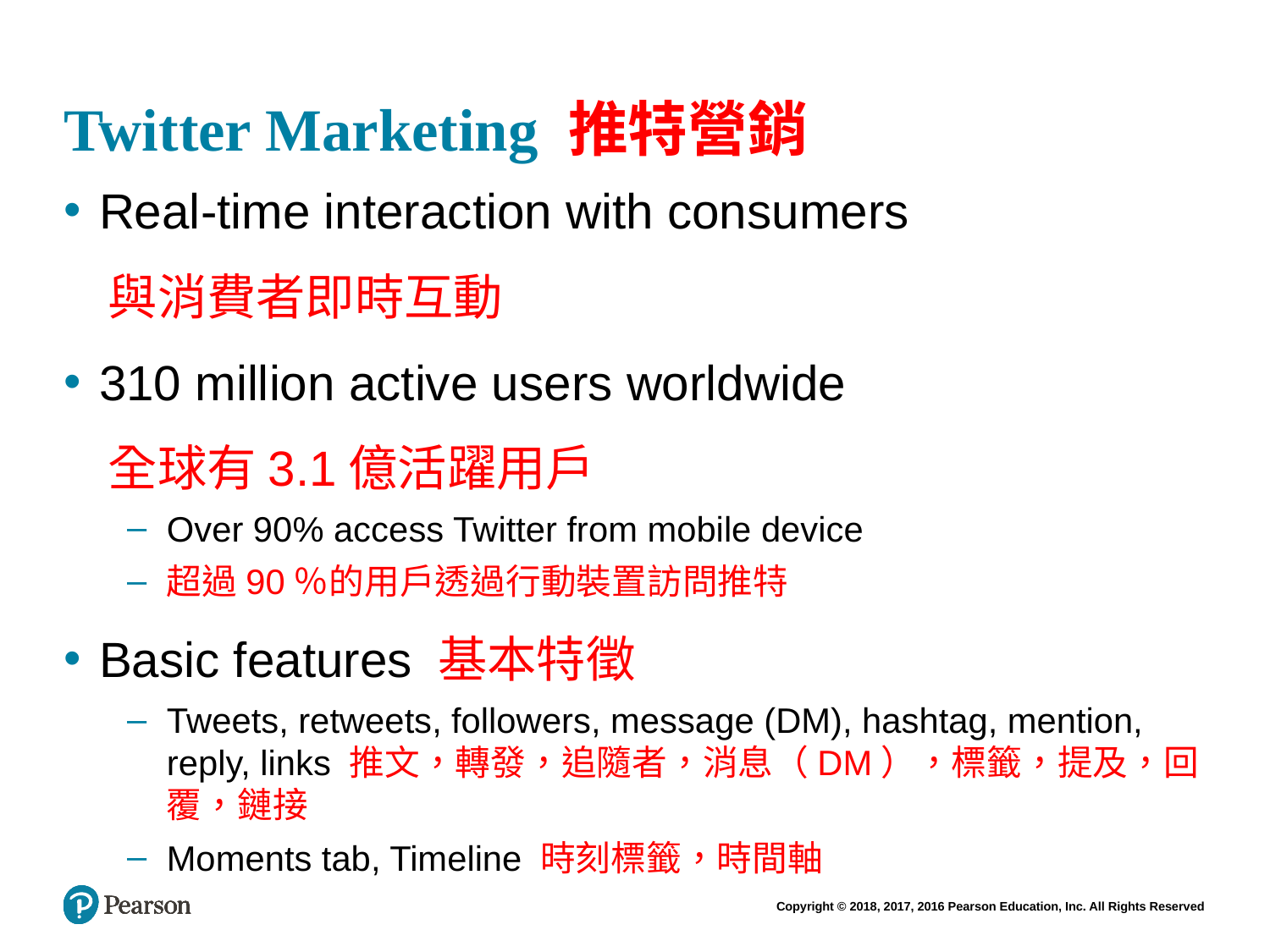

# Twitter Marketing 推特營銷
Real-time interaction with consumers
   與消費者即時互動
310 million active users worldwide
   全球有3.1億活躍用戶
Over 90% access Twitter from mobile device
超過90％的用戶透過行動裝置訪問推特
Basic features 基本特徵
Tweets, retweets, followers, message (DM), hashtag, mention, reply, links 推文，轉發，追隨者，消息（DM），標籤，提及，回覆，鏈接
Moments tab, Timeline 時刻標籤，時間軸